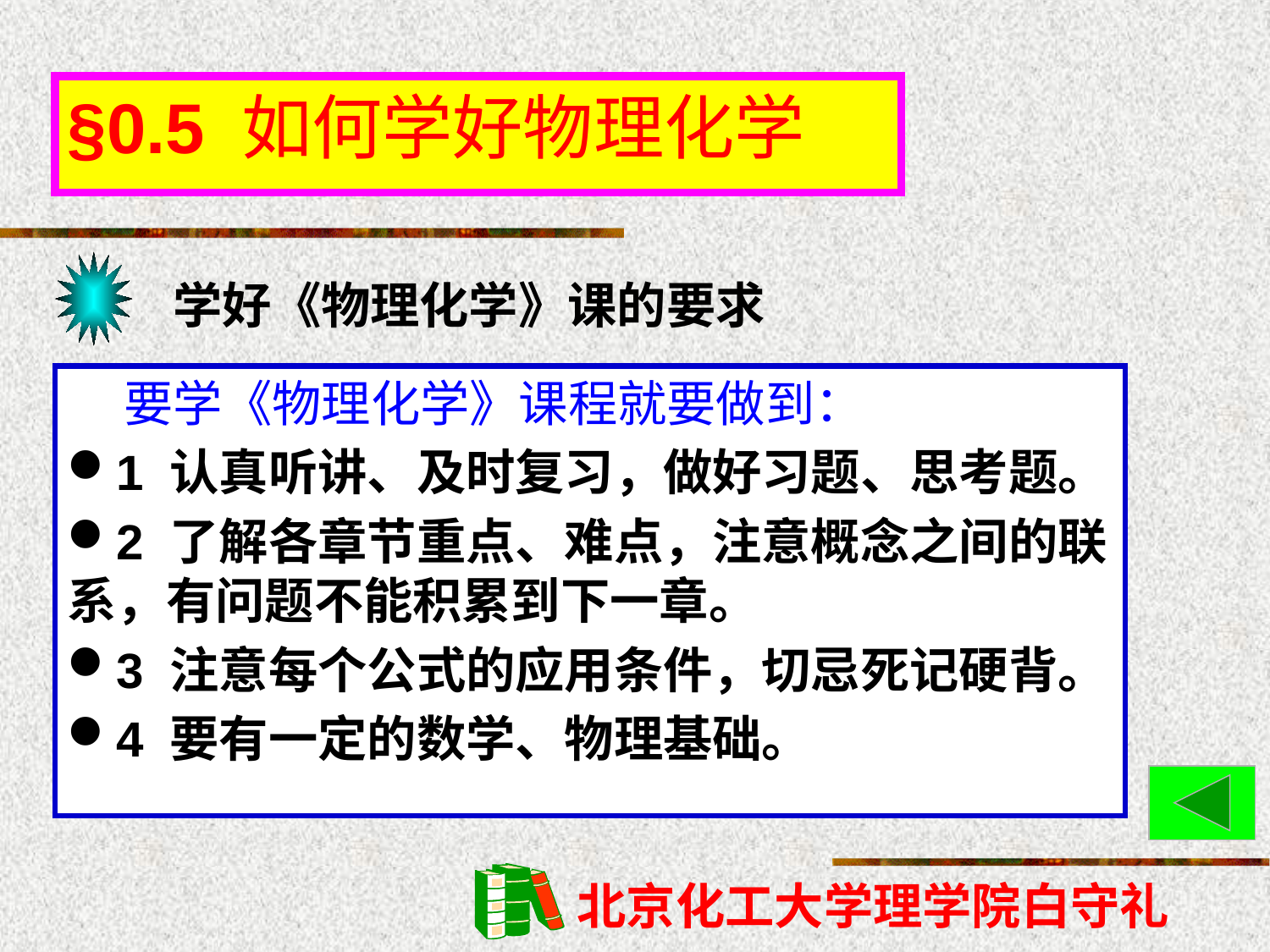

# §0.5 如何学好物理化学

学好《物理化学》课的要求
    要学《物理化学》课程就要做到：
1 认真听讲、及时复习，做好习题、思考题。
2 了解各章节重点、难点，注意概念之间的联系，有问题不能积累到下一章。
3 注意每个公式的应用条件，切忌死记硬背。
4 要有一定的数学、物理基础。